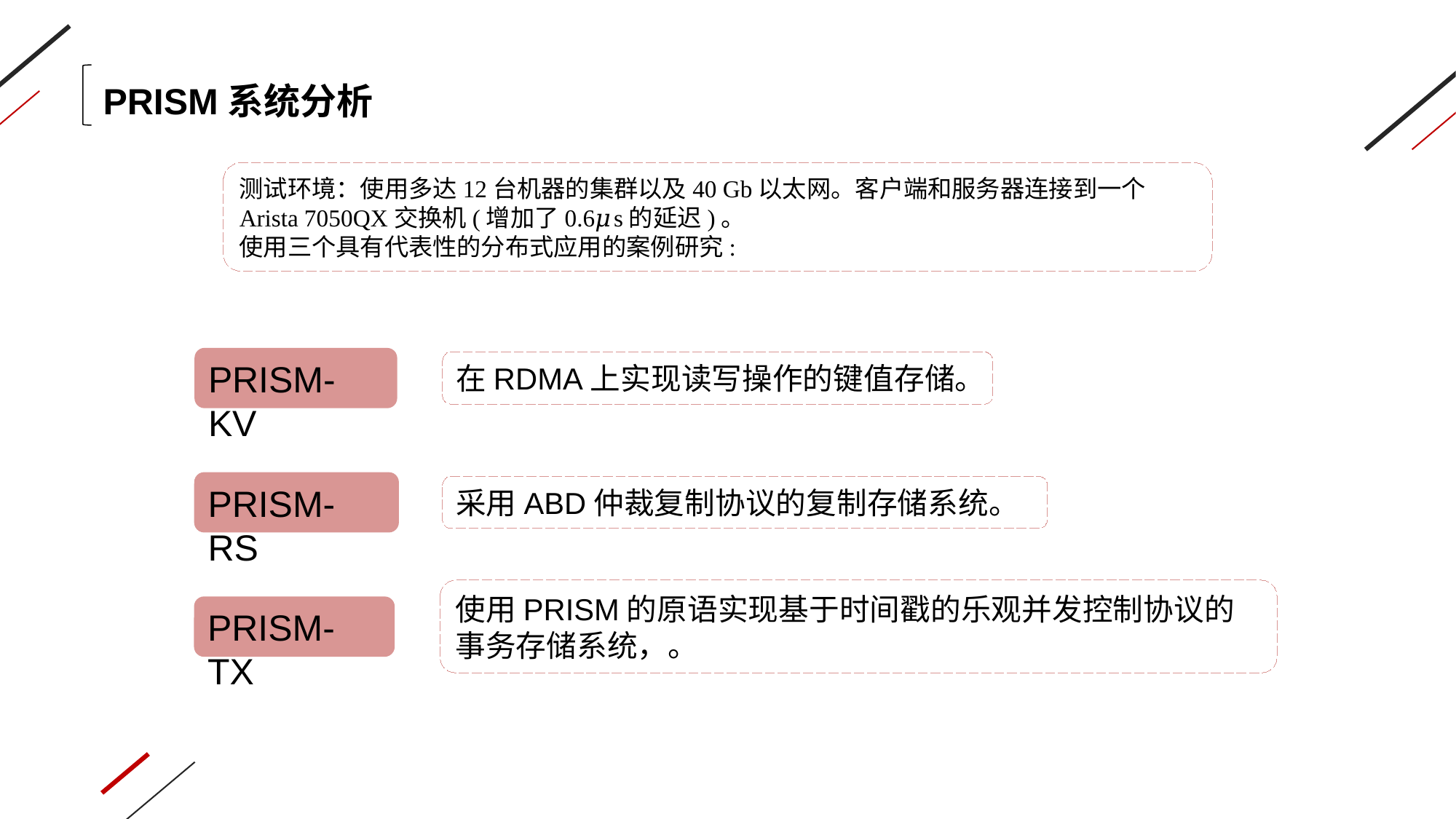

PRISM系统分析
测试环境：使用多达12台机器的集群以及40 Gb以太网。客户端和服务器连接到一个Arista 7050QX交换机(增加了0.6𝜇s的延迟)。
使用三个具有代表性的分布式应用的案例研究:
PRISM-KV
在RDMA上实现读写操作的键值存储。
PRISM-RS
采用ABD仲裁复制协议的复制存储系统。
使用PRISM的原语实现基于时间戳的乐观并发控制协议的事务存储系统，。
PRISM-TX